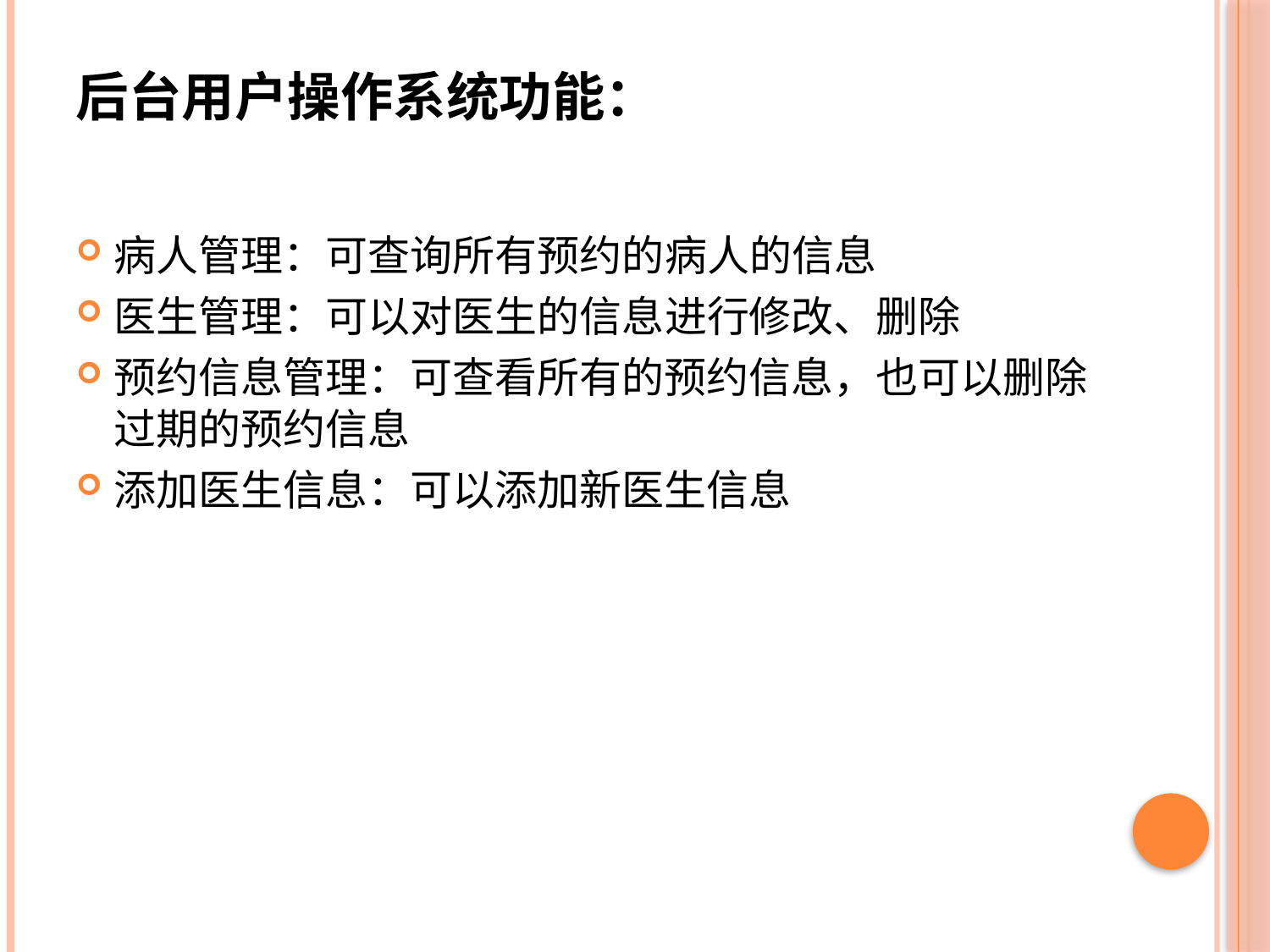

# 后台用户操作系统功能：
病人管理：可查询所有预约的病人的信息
医生管理：可以对医生的信息进行修改、删除
预约信息管理：可查看所有的预约信息，也可以删除过期的预约信息
添加医生信息：可以添加新医生信息